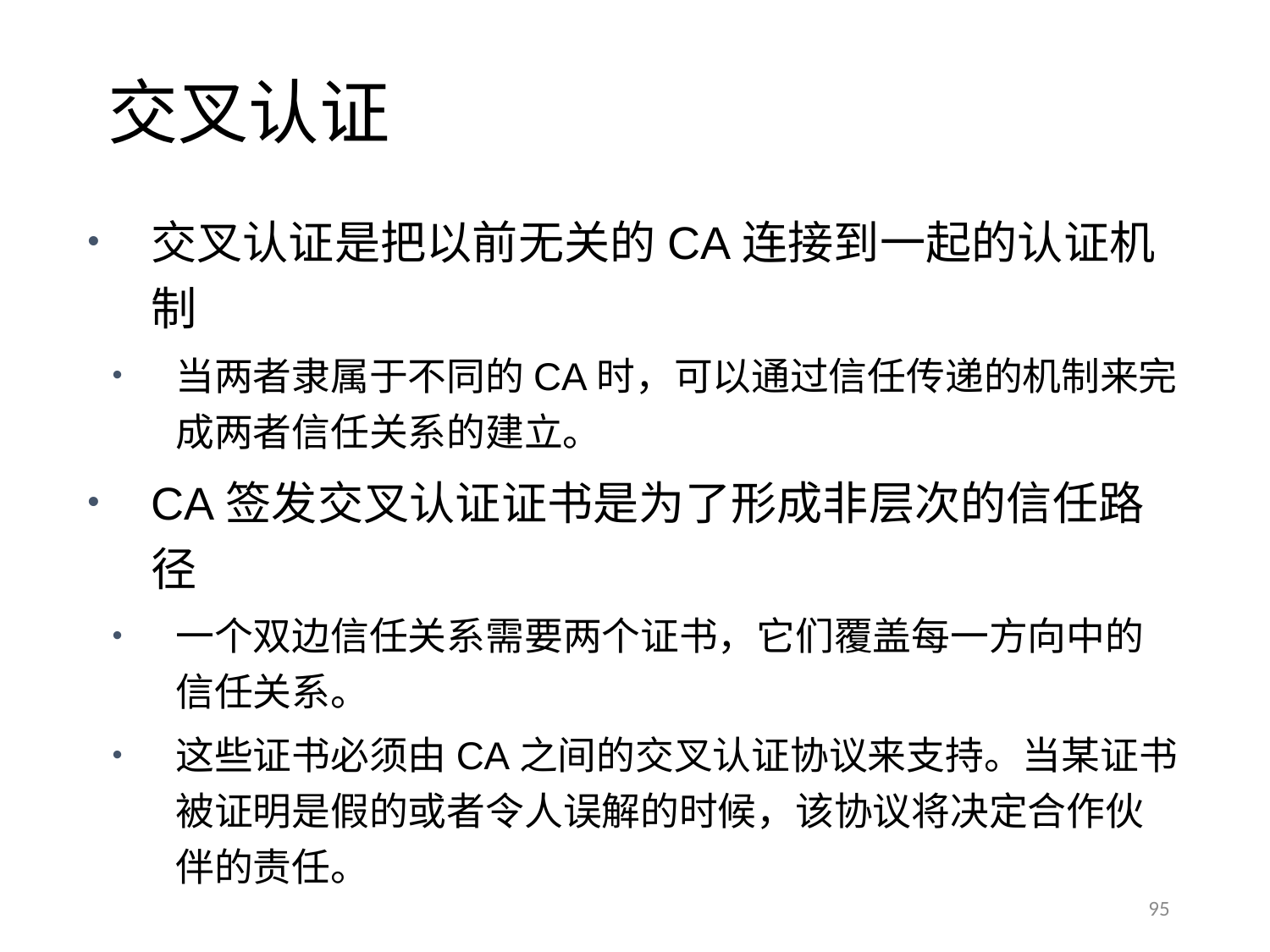

交叉认证
交叉认证是把以前无关的CA连接到一起的认证机制
当两者隶属于不同的CA时，可以通过信任传递的机制来完成两者信任关系的建立。
CA签发交叉认证证书是为了形成非层次的信任路径
一个双边信任关系需要两个证书，它们覆盖每一方向中的信任关系。
这些证书必须由CA之间的交叉认证协议来支持。当某证书被证明是假的或者令人误解的时候，该协议将决定合作伙伴的责任。
95